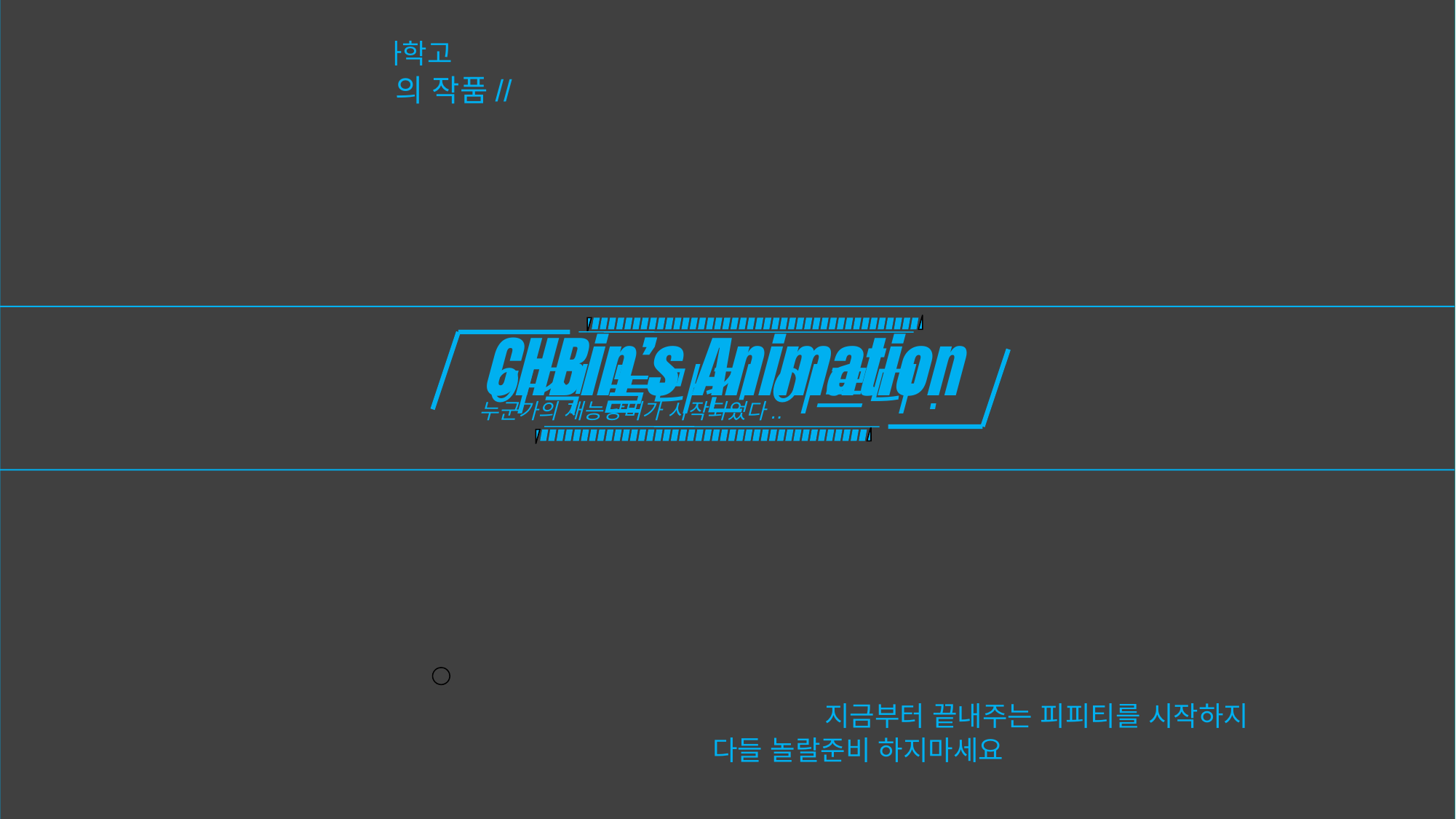

애니원고와 게임과학고
그리고 디브데버의 작품//

CHBin’s Animation

아직 놀라긴 이르다.

누군가의 재능낭비가 시작되었다..

지금부터 끝내주는 피피티를 시작하지
다들 놀랄준비 하지마세요